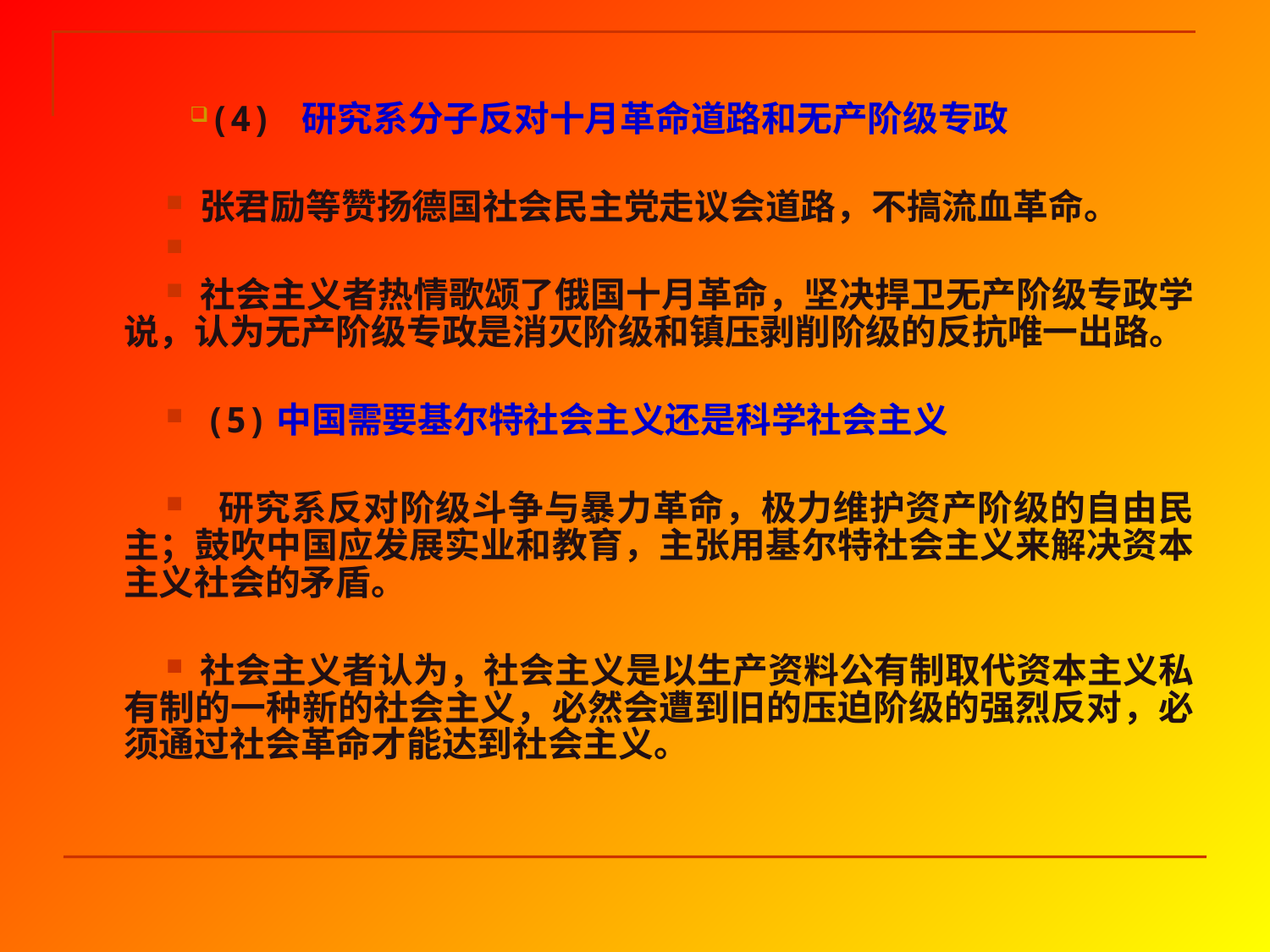

(4) 研究系分子反对十月革命道路和无产阶级专政

 张君励等赞扬德国社会民主党走议会道路，不搞流血革命。

 社会主义者热情歌颂了俄国十月革命，坚决捍卫无产阶级专政学说，认为无产阶级专政是消灭阶级和镇压剥削阶级的反抗唯一出路。

 (5)中国需要基尔特社会主义还是科学社会主义

   研究系反对阶级斗争与暴力革命，极力维护资产阶级的自由民主；鼓吹中国应发展实业和教育，主张用基尔特社会主义来解决资本主义社会的矛盾。

 社会主义者认为，社会主义是以生产资料公有制取代资本主义私有制的一种新的社会主义，必然会遭到旧的压迫阶级的强烈反对，必须通过社会革命才能达到社会主义。